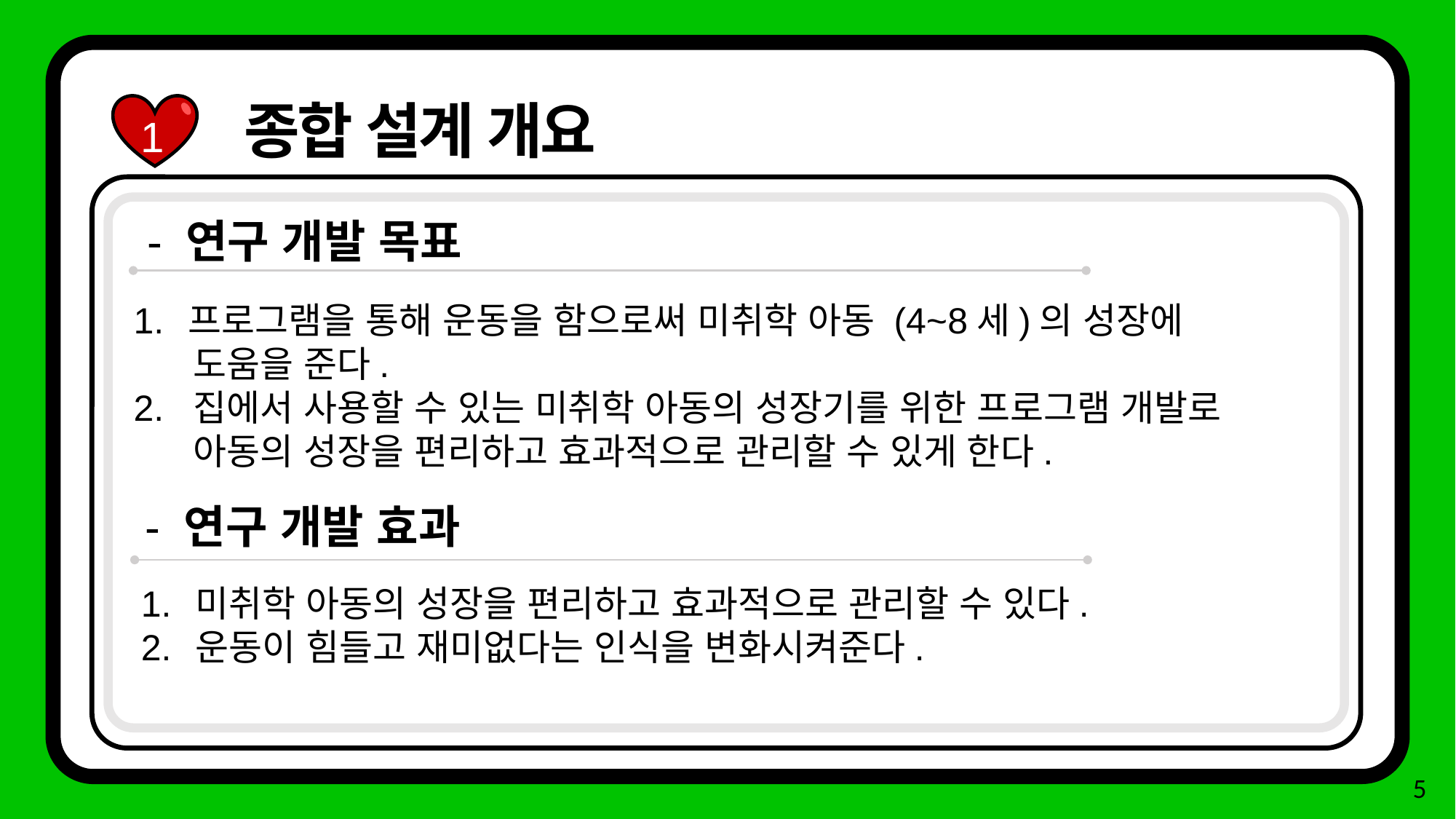

종합 설계 개요

1

- 연구 개발 목표
프로그램을 통해 운동을 함으로써 미취학 아동 (4~8세)의 성장에
     도움을 준다.
2.  집에서 사용할 수 있는 미취학 아동의 성장기를 위한 프로그램 개발로
     아동의 성장을 편리하고 효과적으로 관리할 수 있게 한다.

- 연구 개발 효과
미취학 아동의 성장을 편리하고 효과적으로 관리할 수 있다.
운동이 힘들고 재미없다는 인식을 변화시켜준다.

5